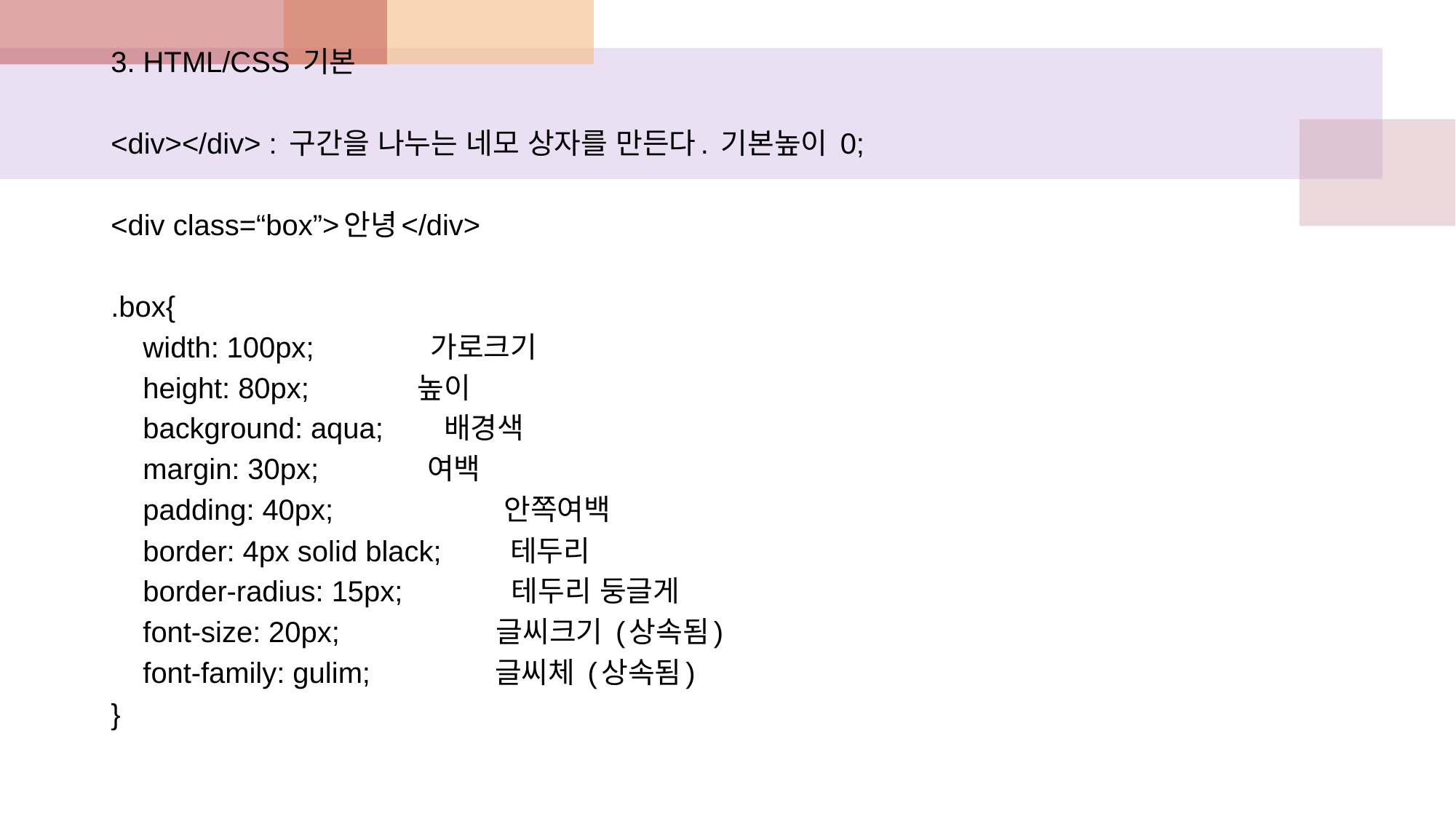

3. HTML/CSS 기본

<div></div> : 구간을 나누는 네모 상자를 만든다. 기본높이 0;

<div class=“box”>안녕</div>

.box{
    width: 100px;              가로크기
    height: 80px;             높이
    background: aqua;       배경색
    margin: 30px;             여백
    padding: 40px;			안쪽여백
    border: 4px solid black;        테두리
    border-radius: 15px;             테두리 둥글게
    font-size: 20px;                   글씨크기 (상속됨)
    font-family: gulim;               글씨체 (상속됨)
}